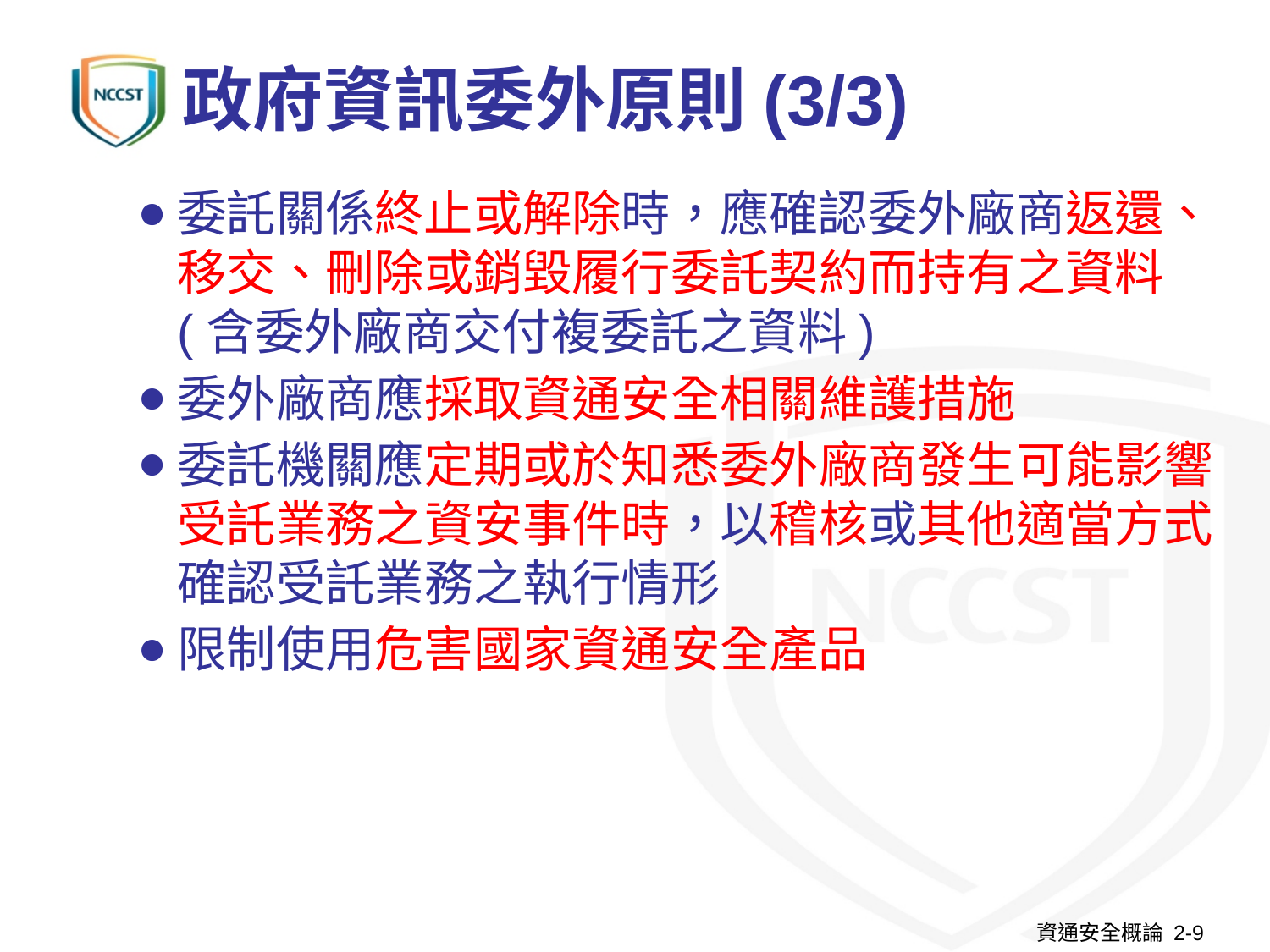

# 政府資訊委外原則(3/3)
委託關係終止或解除時，應確認委外廠商返還、移交、刪除或銷毀履行委託契約而持有之資料(含委外廠商交付複委託之資料)
委外廠商應採取資通安全相關維護措施
委託機關應定期或於知悉委外廠商發生可能影響受託業務之資安事件時，以稽核或其他適當方式確認受託業務之執行情形
限制使用危害國家資通安全產品